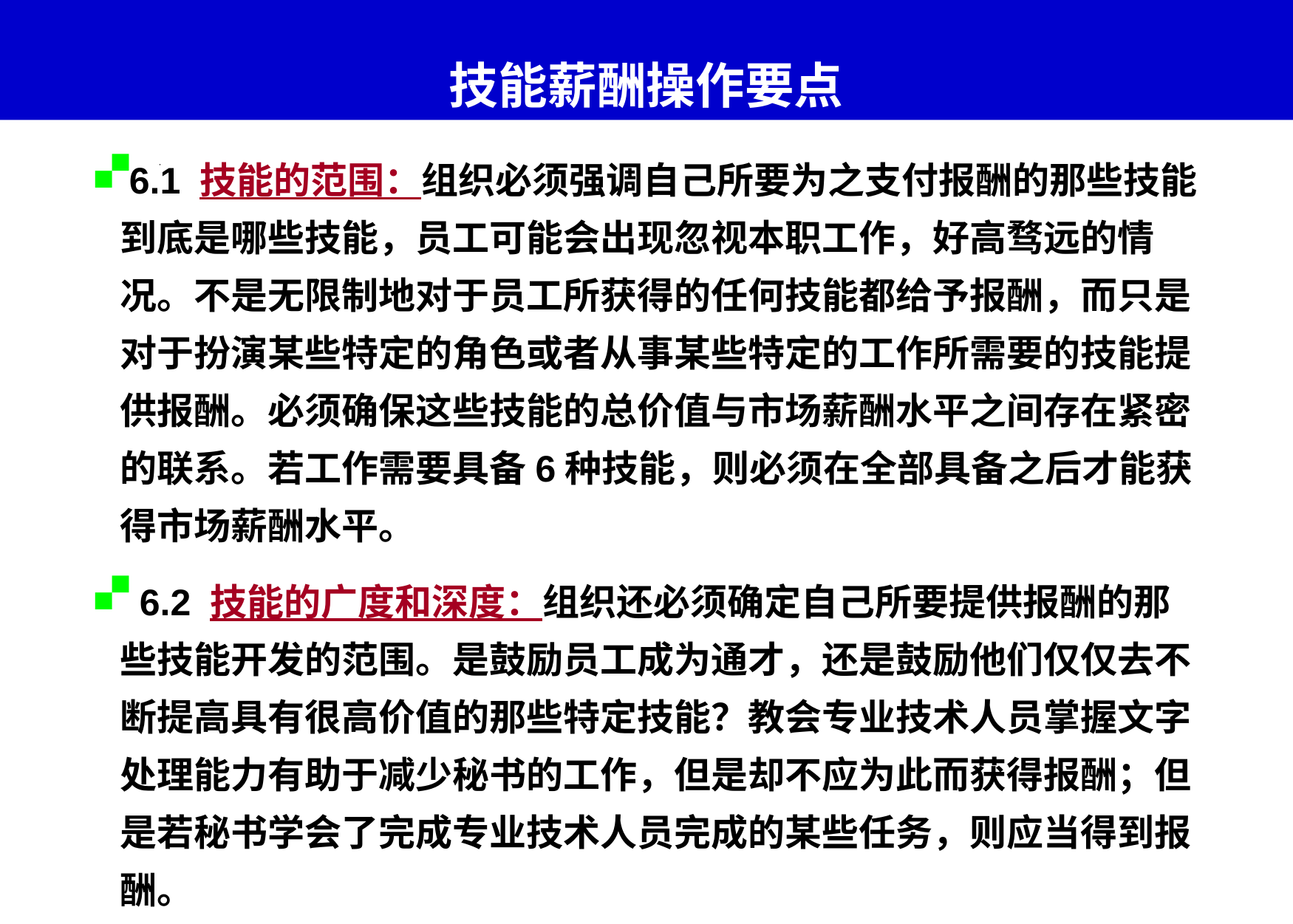

# 技能薪酬操作要点
6.1 技能的范围：组织必须强调自己所要为之支付报酬的那些技能到底是哪些技能，员工可能会出现忽视本职工作，好高骛远的情况。不是无限制地对于员工所获得的任何技能都给予报酬，而只是对于扮演某些特定的角色或者从事某些特定的工作所需要的技能提供报酬。必须确保这些技能的总价值与市场薪酬水平之间存在紧密的联系。若工作需要具备6种技能，则必须在全部具备之后才能获得市场薪酬水平。
 6.2 技能的广度和深度：组织还必须确定自己所要提供报酬的那些技能开发的范围。是鼓励员工成为通才，还是鼓励他们仅仅去不断提高具有很高价值的那些特定技能？教会专业技术人员掌握文字处理能力有助于减少秘书的工作，但是却不应为此而获得报酬；但是若秘书学会了完成专业技术人员完成的某些任务，则应当得到报酬。